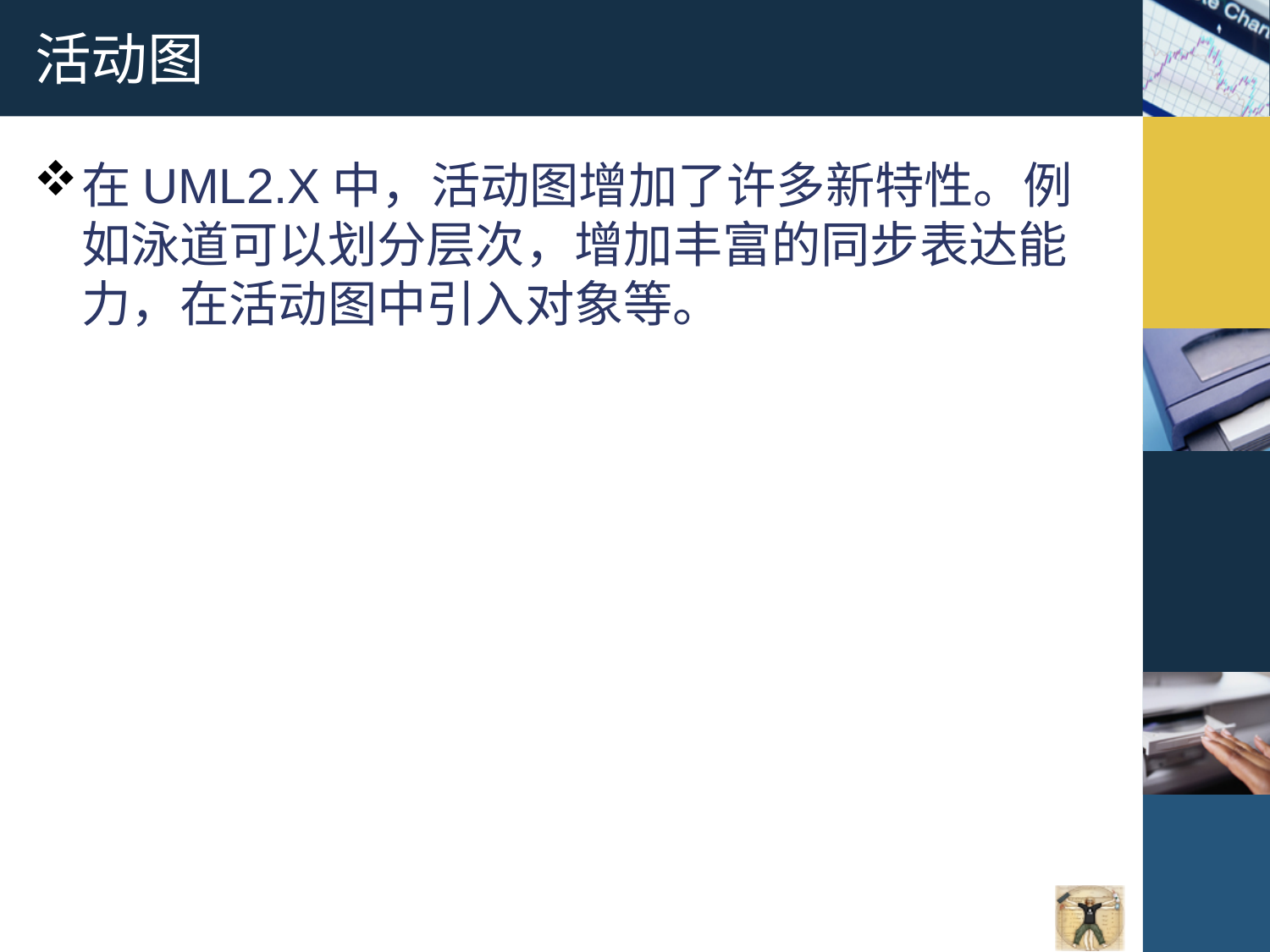

# 活动图
在UML2.X中，活动图增加了许多新特性。例如泳道可以划分层次，增加丰富的同步表达能力，在活动图中引入对象等。